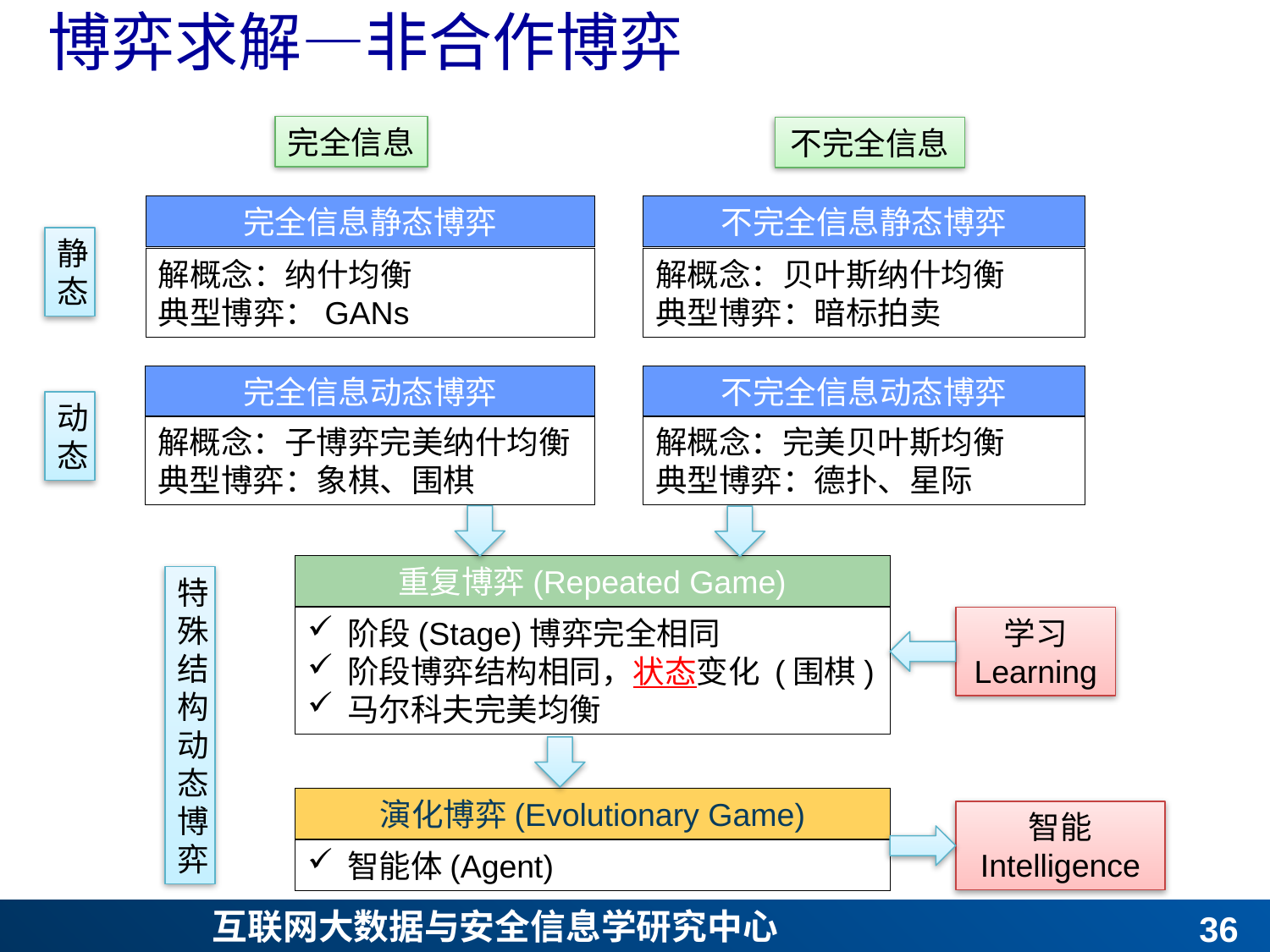

# 博弈求解—非合作博弈
完全信息
不完全信息
完全信息静态博弈
解概念：纳什均衡
典型博弈：GANs
不完全信息静态博弈
解概念：贝叶斯纳什均衡
典型博弈：暗标拍卖
静态
完全信息动态博弈
解概念：子博弈完美纳什均衡
典型博弈：象棋、围棋
不完全信息动态博弈
解概念：完美贝叶斯均衡
典型博弈：德扑、星际
动态

重复博弈(Repeated Game)
阶段(Stage)博弈完全相同
阶段博弈结构相同，状态变化 (围棋)
马尔科夫完美均衡
特殊结构动态博弈
学习
Learning

演化博弈(Evolutionary Game)
智能体(Agent)
智能
Intelligence

36